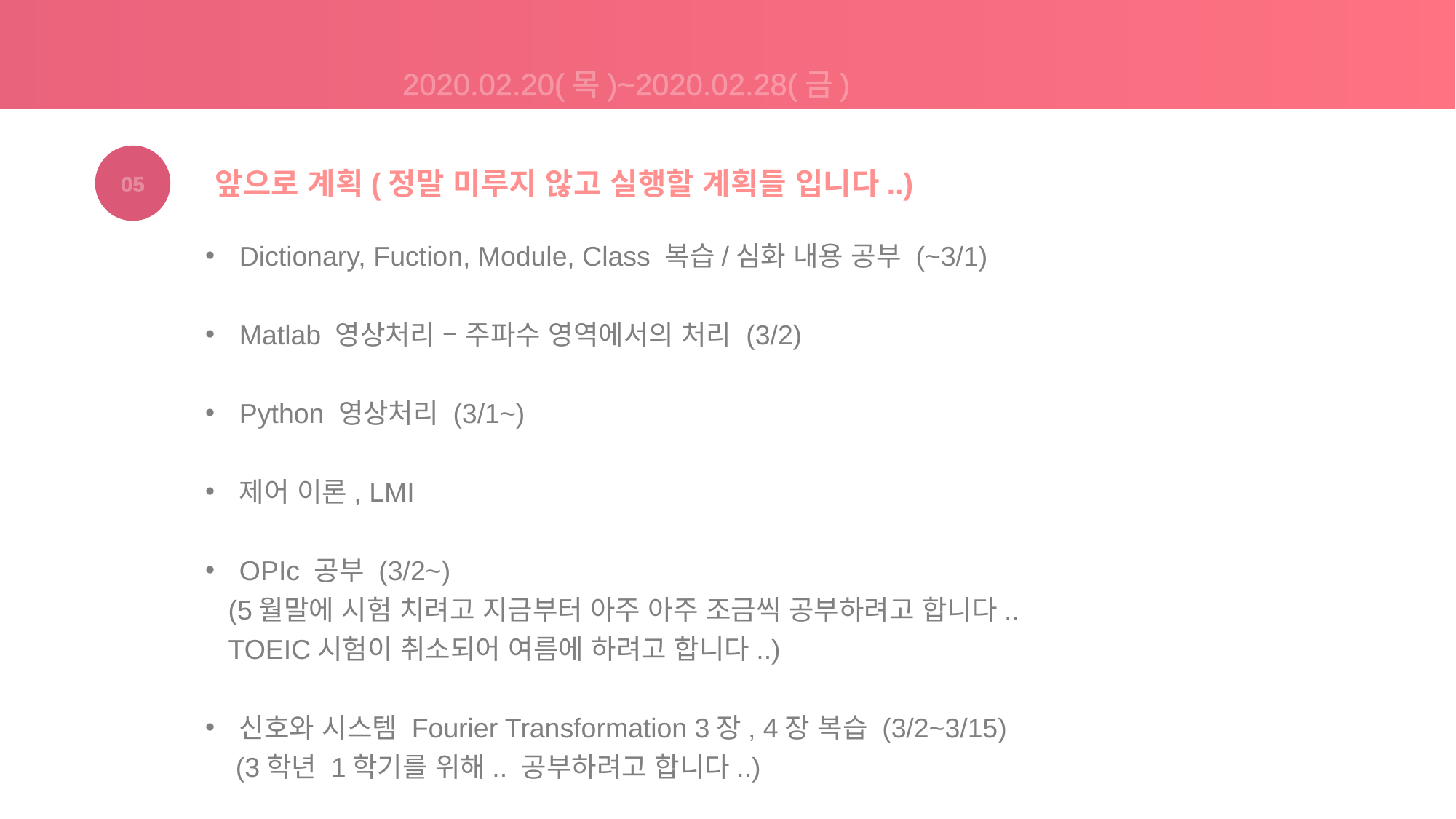

2020.02.20(목)~2020.02.28(금)
05
앞으로 계획(정말 미루지 않고 실행할 계획들 입니다..)
Dictionary, Fuction, Module, Class 복습/심화 내용 공부 (~3/1)

Matlab 영상처리 – 주파수 영역에서의 처리 (3/2)

Python 영상처리 (3/1~)

제어 이론, LMI

OPIc 공부 (3/2~)
   (5월말에 시험 치려고 지금부터 아주 아주 조금씩 공부하려고 합니다..
   TOEIC시험이 취소되어 여름에 하려고 합니다..)

신호와 시스템 Fourier Transformation 3장, 4장 복습 (3/2~3/15)
    (3학년 1학기를 위해.. 공부하려고 합니다..)